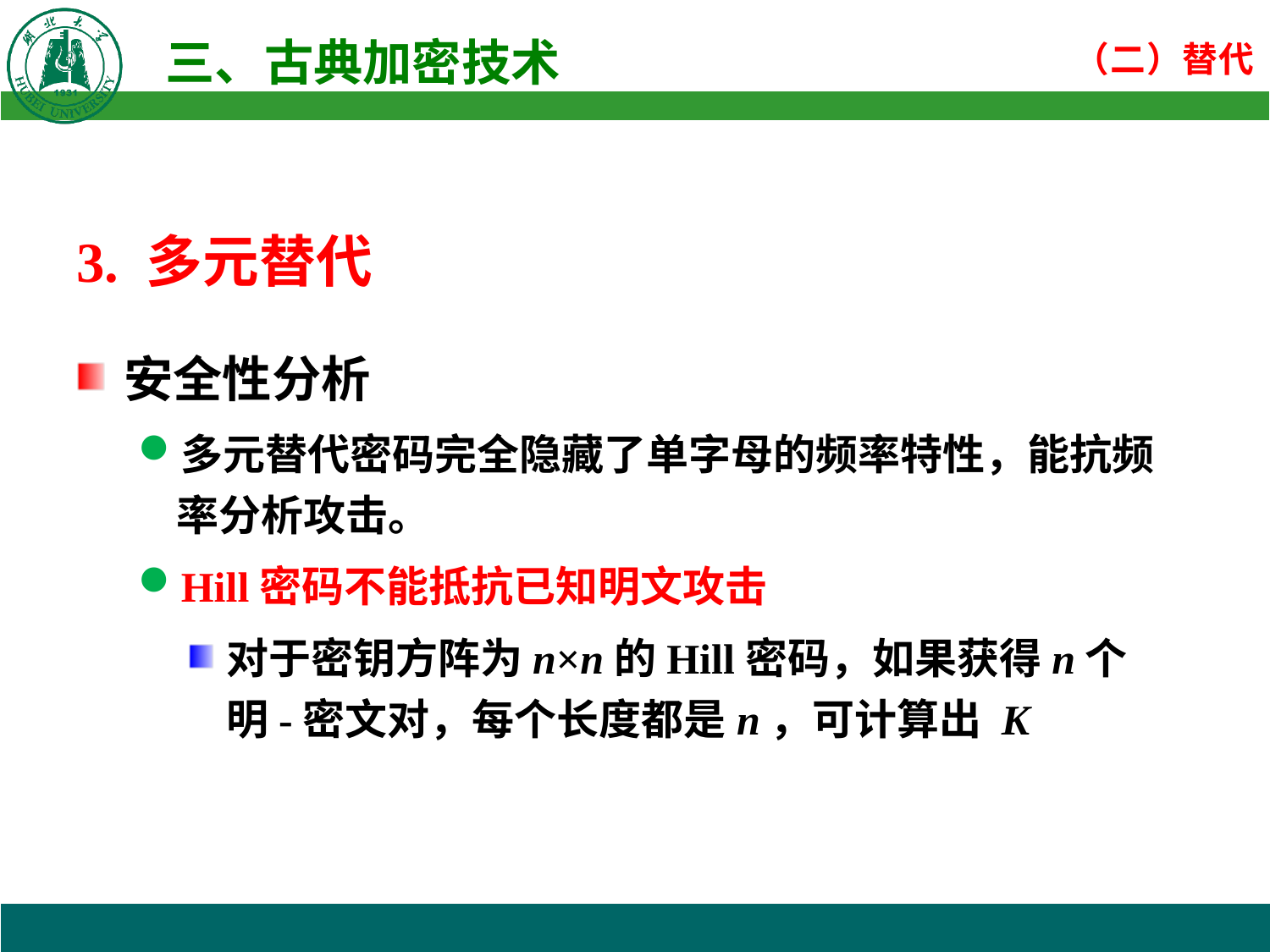

3. 多元替代
安全性分析
多元替代密码完全隐藏了单字母的频率特性，能抗频率分析攻击。
Hill密码不能抵抗已知明文攻击
对于密钥方阵为n×n的Hill密码，如果获得n个明-密文对，每个长度都是n，可计算出 K